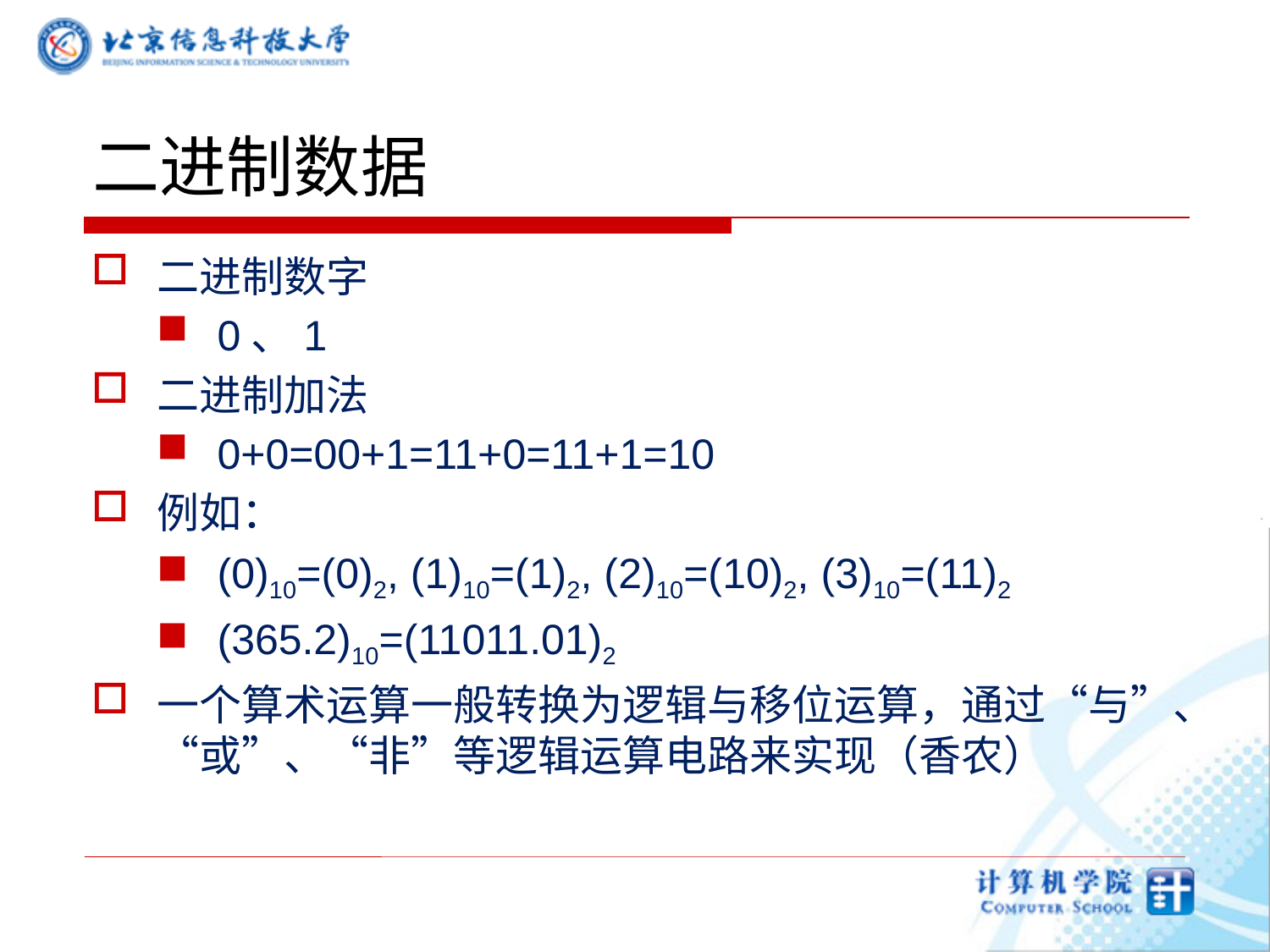

# 二进制数据
二进制数字
0、1
二进制加法
0+0=00+1=11+0=11+1=10
例如：
(0)10=(0)2, (1)10=(1)2, (2)10=(10)2, (3)10=(11)2
(365.2)10=(11011.01)2
一个算术运算一般转换为逻辑与移位运算，通过“与”、“或”、“非”等逻辑运算电路来实现（香农）